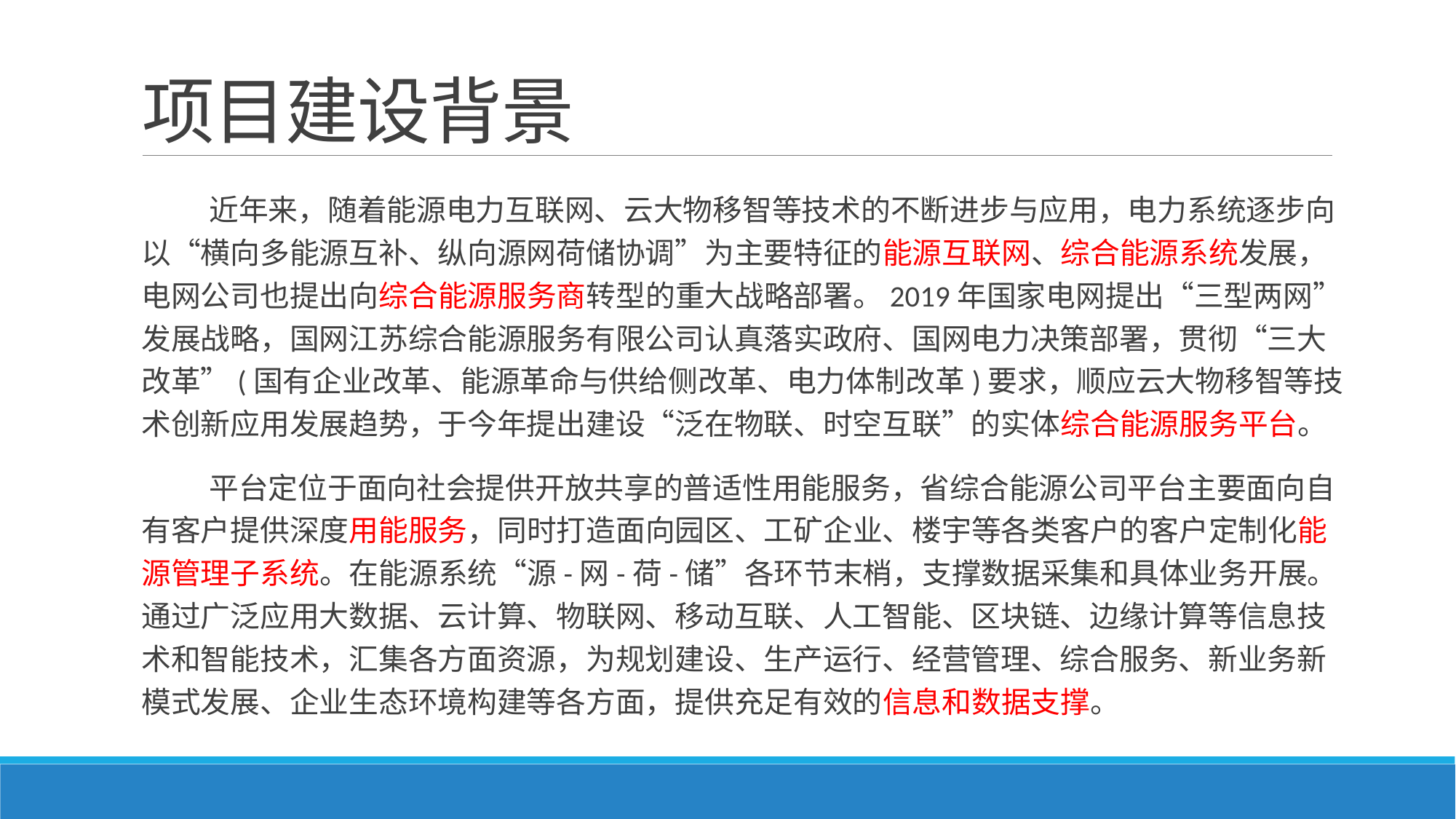

# 项目建设背景
         近年来，随着能源电力互联网、云大物移智等技术的不断进步与应用，电力系统逐步向以“横向多能源互补、纵向源网荷储协调”为主要特征的能源互联网、综合能源系统发展，电网公司也提出向综合能源服务商转型的重大战略部署。2019年国家电网提出“三型两网”发展战略，国网江苏综合能源服务有限公司认真落实政府、国网电力决策部署，贯彻“三大改革”(国有企业改革、能源革命与供给侧改革、电力体制改革)要求，顺应云大物移智等技术创新应用发展趋势，于今年提出建设“泛在物联、时空互联”的实体综合能源服务平台。
         平台定位于面向社会提供开放共享的普适性用能服务，省综合能源公司平台主要面向自有客户提供深度用能服务，同时打造面向园区、工矿企业、楼宇等各类客户的客户定制化能源管理子系统。在能源系统“源-网-荷-储”各环节末梢，支撑数据采集和具体业务开展。通过广泛应用大数据、云计算、物联网、移动互联、人工智能、区块链、边缘计算等信息技术和智能技术，汇集各方面资源，为规划建设、生产运行、经营管理、综合服务、新业务新模式发展、企业生态环境构建等各方面，提供充足有效的信息和数据支撑。